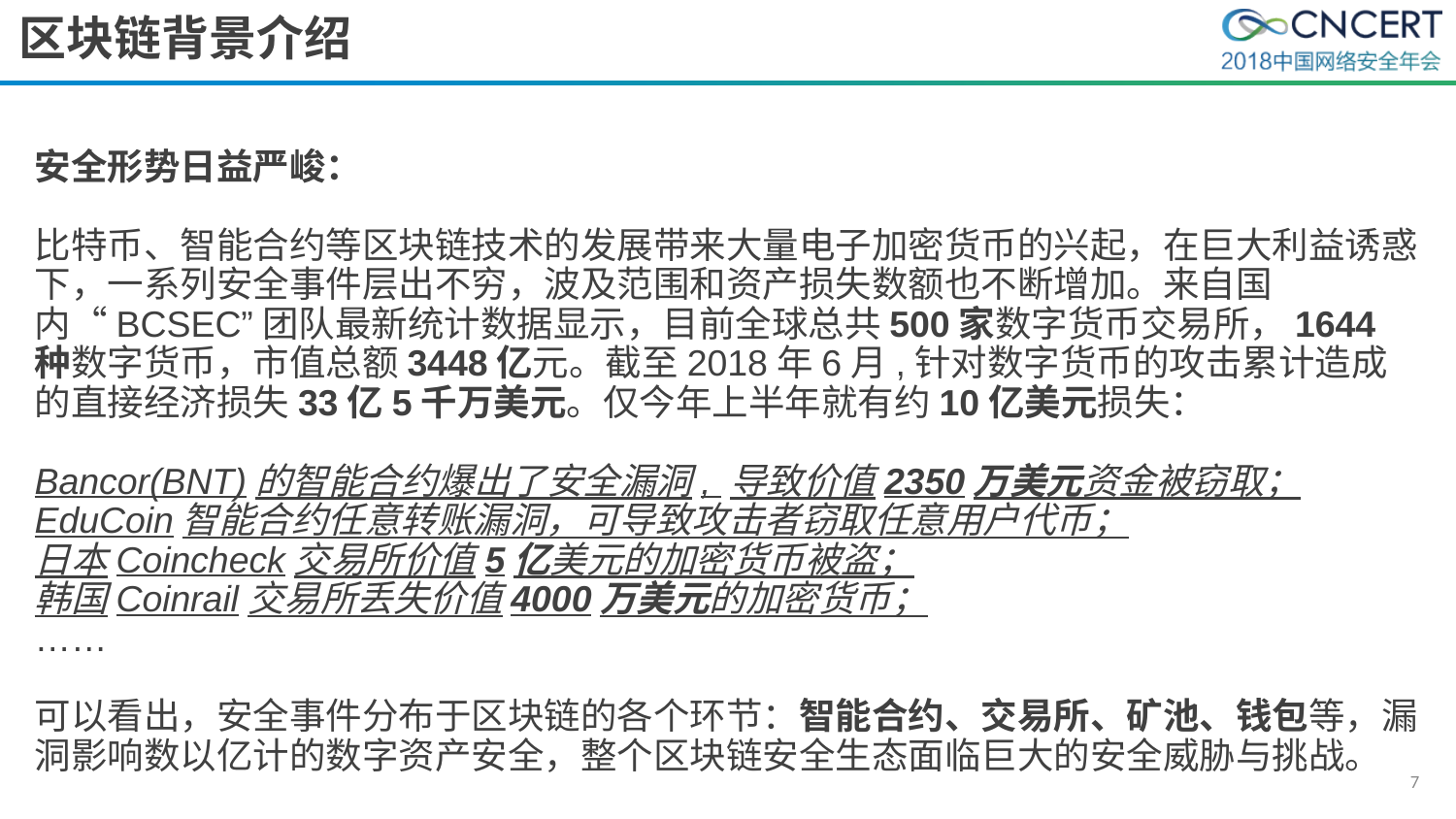

# 区块链背景介绍

安全形势日益严峻：

比特币、智能合约等区块链技术的发展带来大量电子加密货币的兴起，在巨大利益诱惑下，一系列安全事件层出不穷，波及范围和资产损失数额也不断增加。来自国内“BCSEC”团队最新统计数据显示，目前全球总共500家数字货币交易所，1644种数字货币，市值总额3448亿元。截至2018年6月,针对数字货币的攻击累计造成的直接经济损失33亿5千万美元。仅今年上半年就有约10亿美元损失：

Bancor(BNT)的智能合约爆出了安全漏洞, 导致价值2350万美元资金被窃取；
EduCoin智能合约任意转账漏洞，可导致攻击者窃取任意用户代币；
日本Coincheck交易所价值5亿美元的加密货币被盗；
韩国Coinrail交易所丢失价值4000万美元的加密货币；
……

可以看出，安全事件分布于区块链的各个环节：智能合约、交易所、矿池、钱包等，漏洞影响数以亿计的数字资产安全，整个区块链安全生态面临巨大的安全威胁与挑战。
7